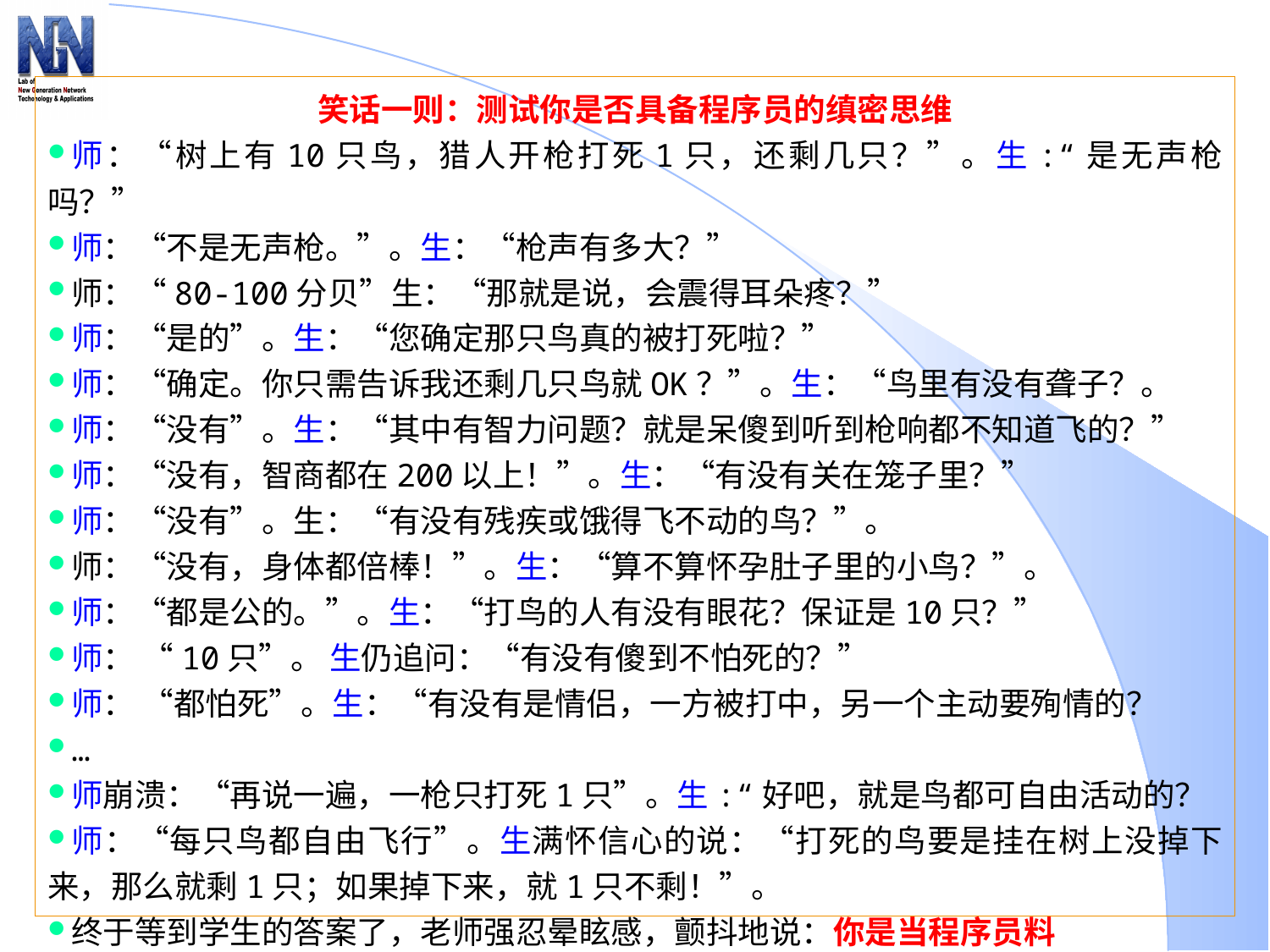

笑话一则：测试你是否具备程序员的缜密思维
师：“树上有10只鸟，猎人开枪打死1只，还剩几只？”。生:“是无声枪吗？”
师：“不是无声枪。”。生：“枪声有多大？”
师：“80-100分贝”生：“那就是说，会震得耳朵疼？”
师：“是的”。生：“您确定那只鸟真的被打死啦？”
师：“确定。你只需告诉我还剩几只鸟就OK？”。生：“鸟里有没有聋子？。
师：“没有”。生：“其中有智力问题？就是呆傻到听到枪响都不知道飞的？”
师：“没有，智商都在200以上！”。生：“有没有关在笼子里？”
师：“没有”。生：“有没有残疾或饿得飞不动的鸟？”。
师：“没有，身体都倍棒！”。生：“算不算怀孕肚子里的小鸟？”。
师：“都是公的。”。生：“打鸟的人有没有眼花？保证是10只？”
师： “10只”。 生仍追问：“有没有傻到不怕死的？”
师： “都怕死”。生：“有没有是情侣，一方被打中，另一个主动要殉情的？
…
师崩溃：“再说一遍，一枪只打死1只”。生:“好吧，就是鸟都可自由活动的？
师：“每只鸟都自由飞行”。生满怀信心的说：“打死的鸟要是挂在树上没掉下来，那么就剩1只；如果掉下来，就1只不剩！”。
终于等到学生的答案了，老师强忍晕眩感，颤抖地说：你是当程序员料